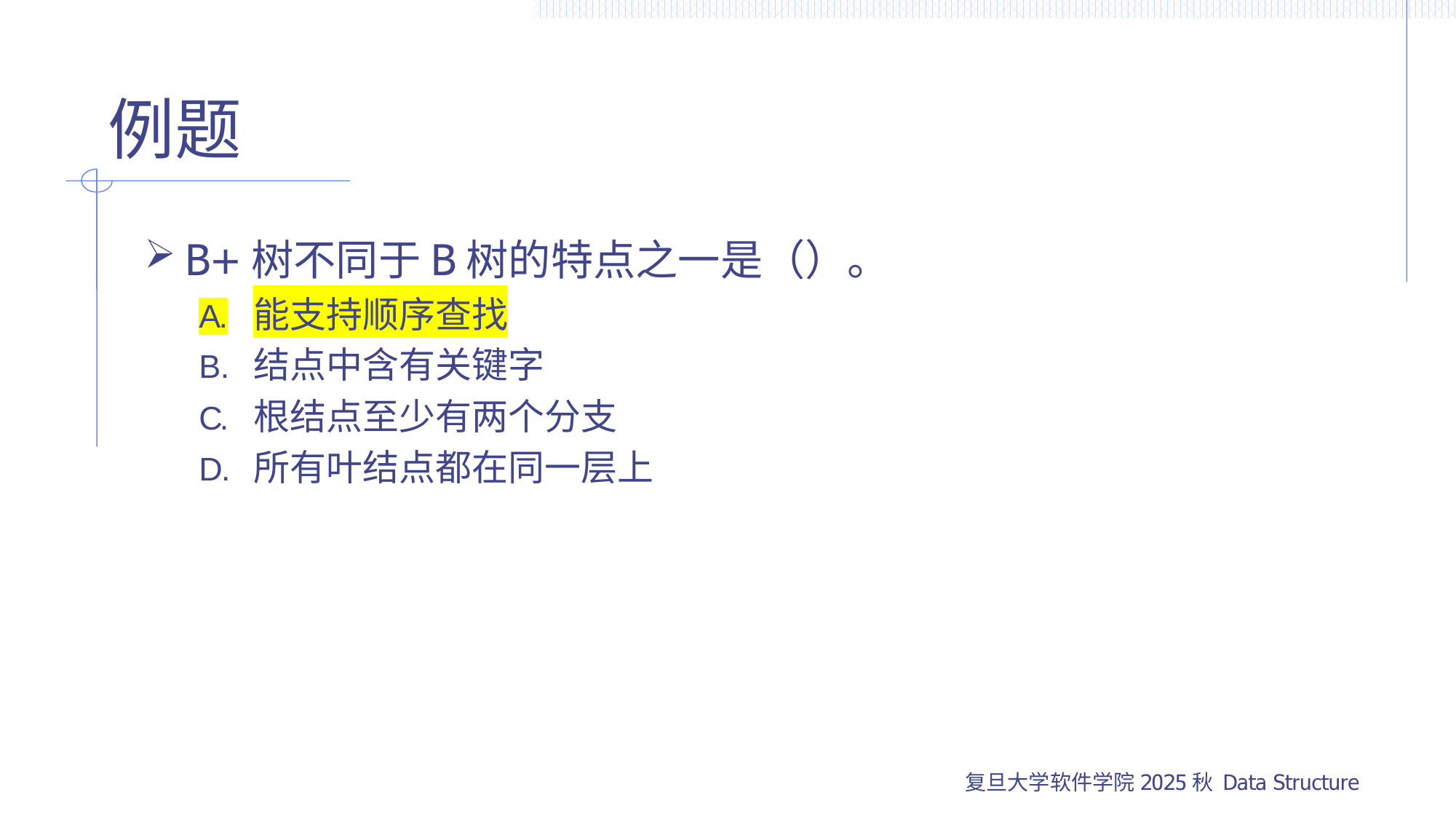

# 例题
B+树不同于B树的特点之一是（）。
能支持顺序查找
结点中含有关键字
根结点至少有两个分支
所有叶结点都在同一层上